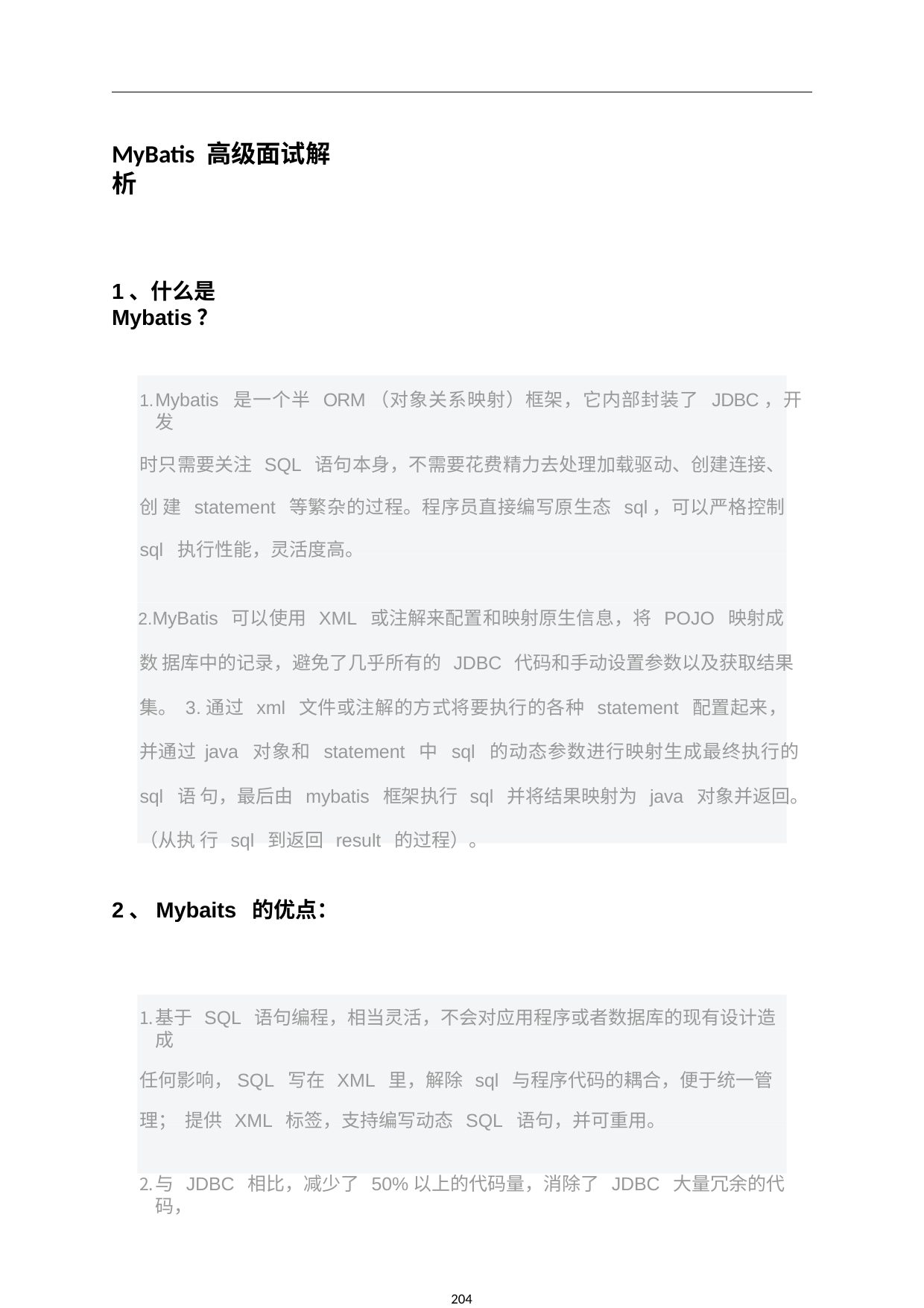

MyBatis 高级面试解析
1、什么是 Mybatis？

Mybatis 是一个半 ORM（对象关系映射）框架，它内部封装了 JDBC，开发
时只需要关注 SQL 语句本身，不需要花费精力去处理加载驱动、创建连接、创 建 statement 等繁杂的过程。程序员直接编写原生态 sql，可以严格控制 sql  执行性能，灵活度高。

MyBatis 可以使用 XML 或注解来配置和映射原生信息，将 POJO 映射成数 据库中的记录，避免了几乎所有的 JDBC 代码和手动设置参数以及获取结果集。 3.通过 xml 文件或注解的方式将要执行的各种 statement 配置起来，并通过 java 对象和 statement 中 sql 的动态参数进行映射生成最终执行的 sql 语 句，最后由 mybatis 框架执行 sql 并将结果映射为 java 对象并返回。（从执 行 sql 到返回 result 的过程）。

2、Mybaits 的优点：

基于 SQL 语句编程，相当灵活，不会对应用程序或者数据库的现有设计造成
任何影响，SQL 写在 XML 里，解除 sql 与程序代码的耦合，便于统一管理；  提供 XML 标签，支持编写动态 SQL 语句，并可重用。

与 JDBC 相比，减少了 50%以上的代码量，消除了 JDBC 大量冗余的代码，

204